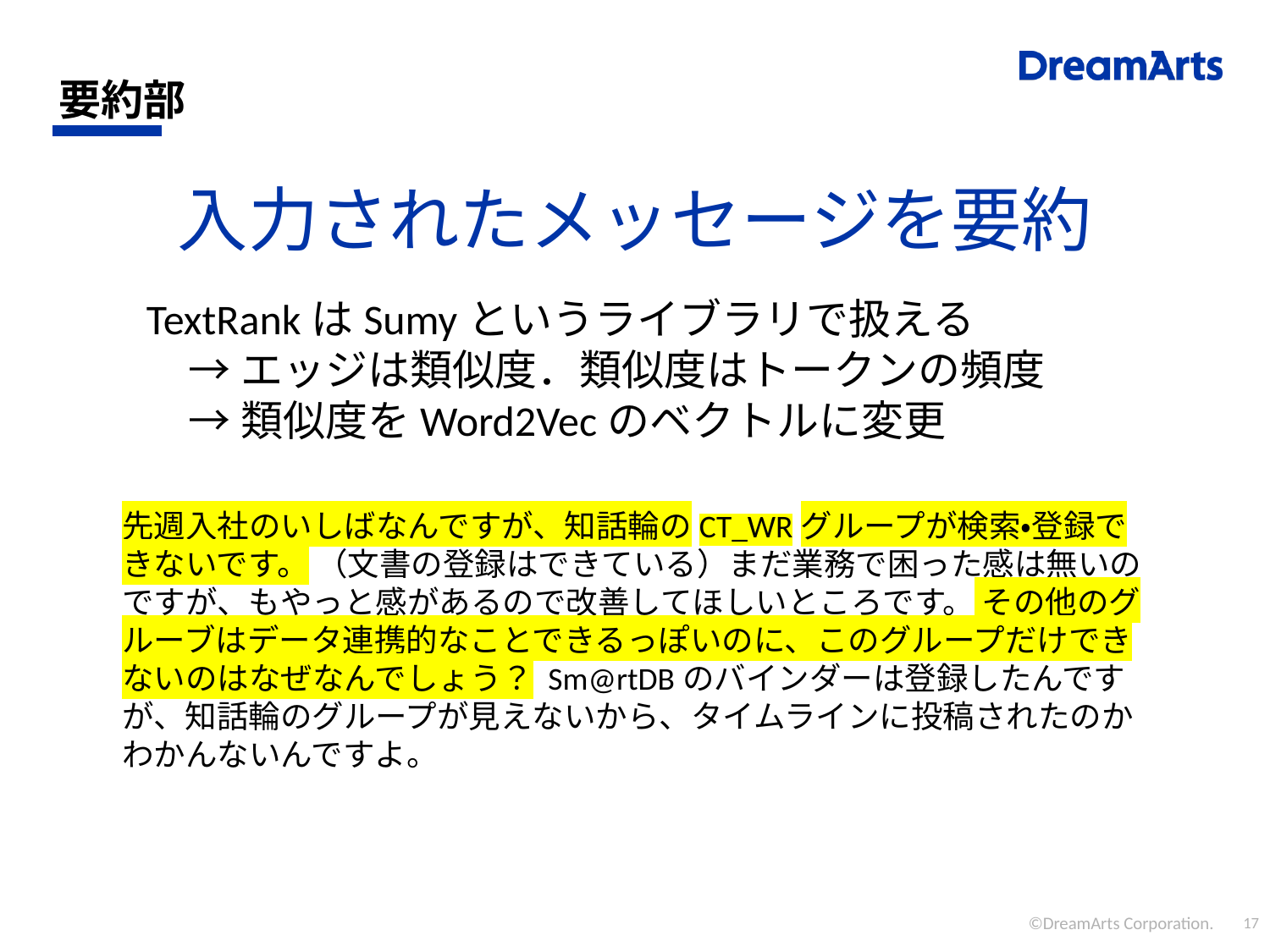

# 要約部
入力されたメッセージを要約
TextRankはSumyというライブラリで扱える
　→ エッジは類似度．類似度はトークンの頻度
　→ 類似度をWord2Vecのベクトルに変更
先週入社のいしばなんですが、知話輪のCT_WRグループが検索・登録できないです。 （文書の登録はできている）まだ業務で困った感は無いのですが、もやっと感があるので改善してほしいところです。 その他のグルーブはデータ連携的なことできるっぽいのに、このグループだけできないのはなぜなんでしょう？ Sm@rtDBのバインダーは登録したんですが、知話輪のグループが見えないから、タイムラインに投稿されたのかわかんないんですよ。
©DreamArts Corporation.
17